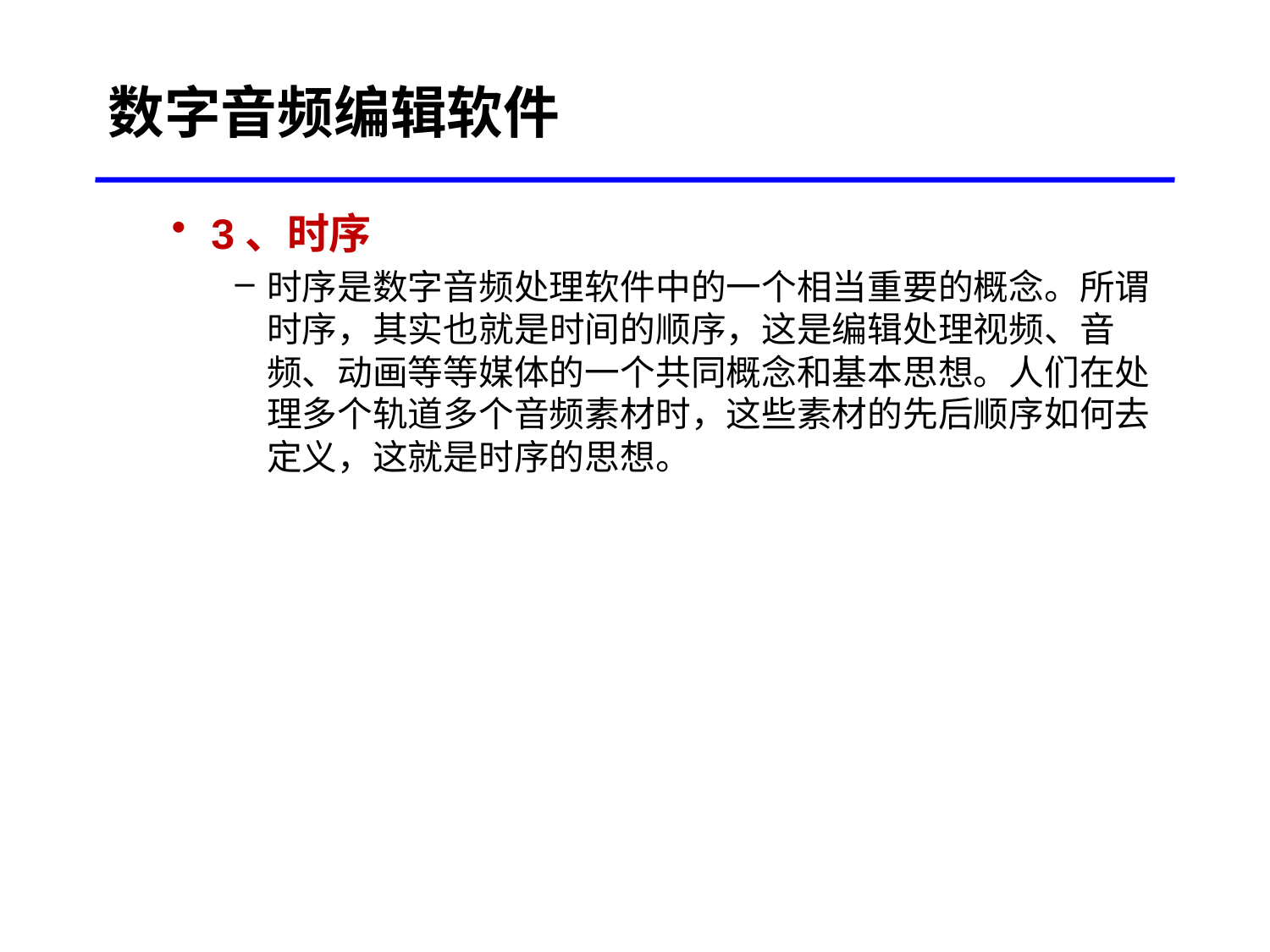

# 数字音频编辑软件
3、时序
时序是数字音频处理软件中的一个相当重要的概念。所谓时序，其实也就是时间的顺序，这是编辑处理视频、音频、动画等等媒体的一个共同概念和基本思想。人们在处理多个轨道多个音频素材时，这些素材的先后顺序如何去定义，这就是时序的思想。